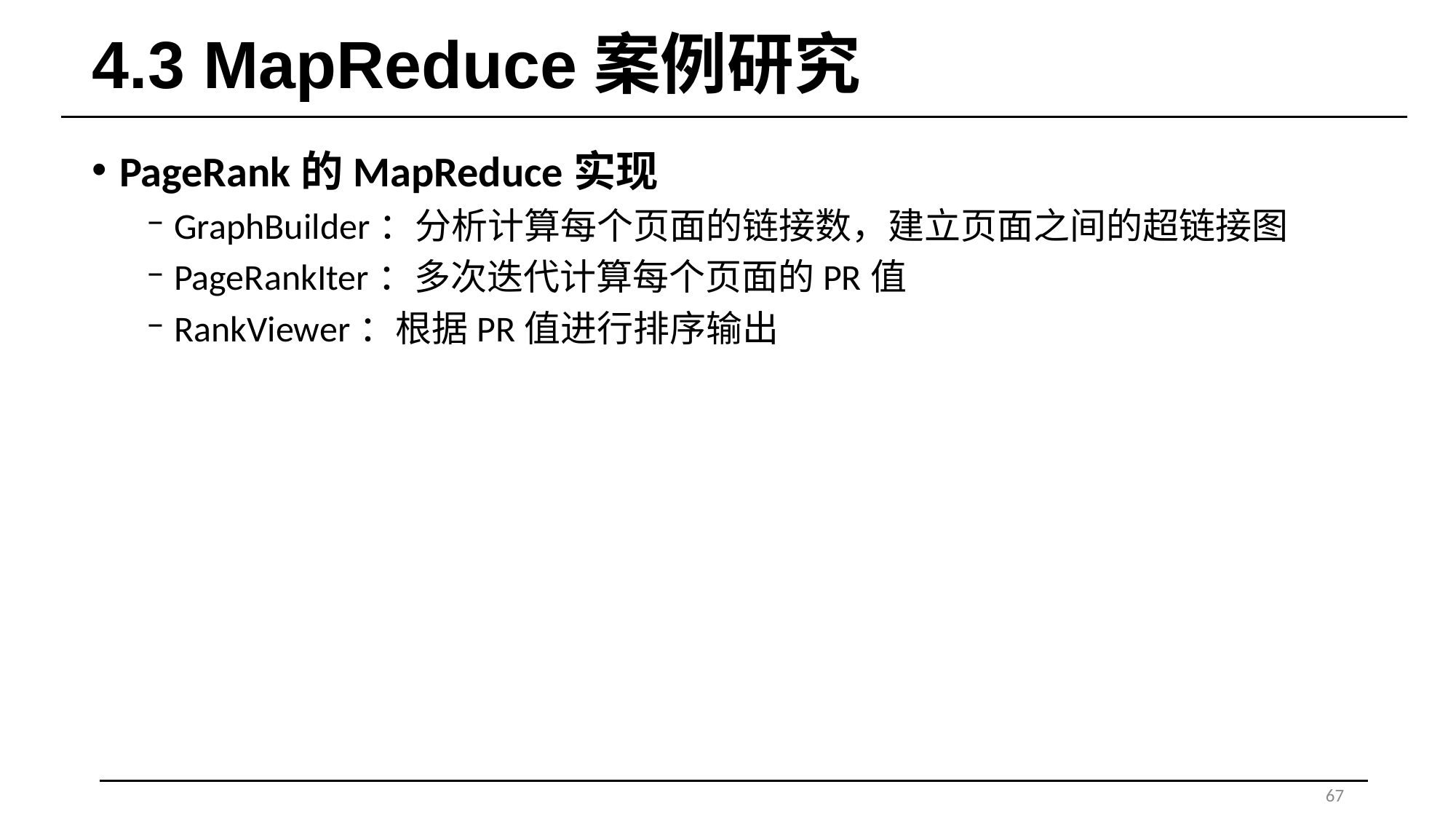

# 4.3 MapReduce案例研究
PageRank的MapReduce实现
GraphBuilder：分析计算每个页面的链接数，建立页面之间的超链接图
PageRankIter：多次迭代计算每个页面的PR值
RankViewer：根据PR值进行排序输出
67